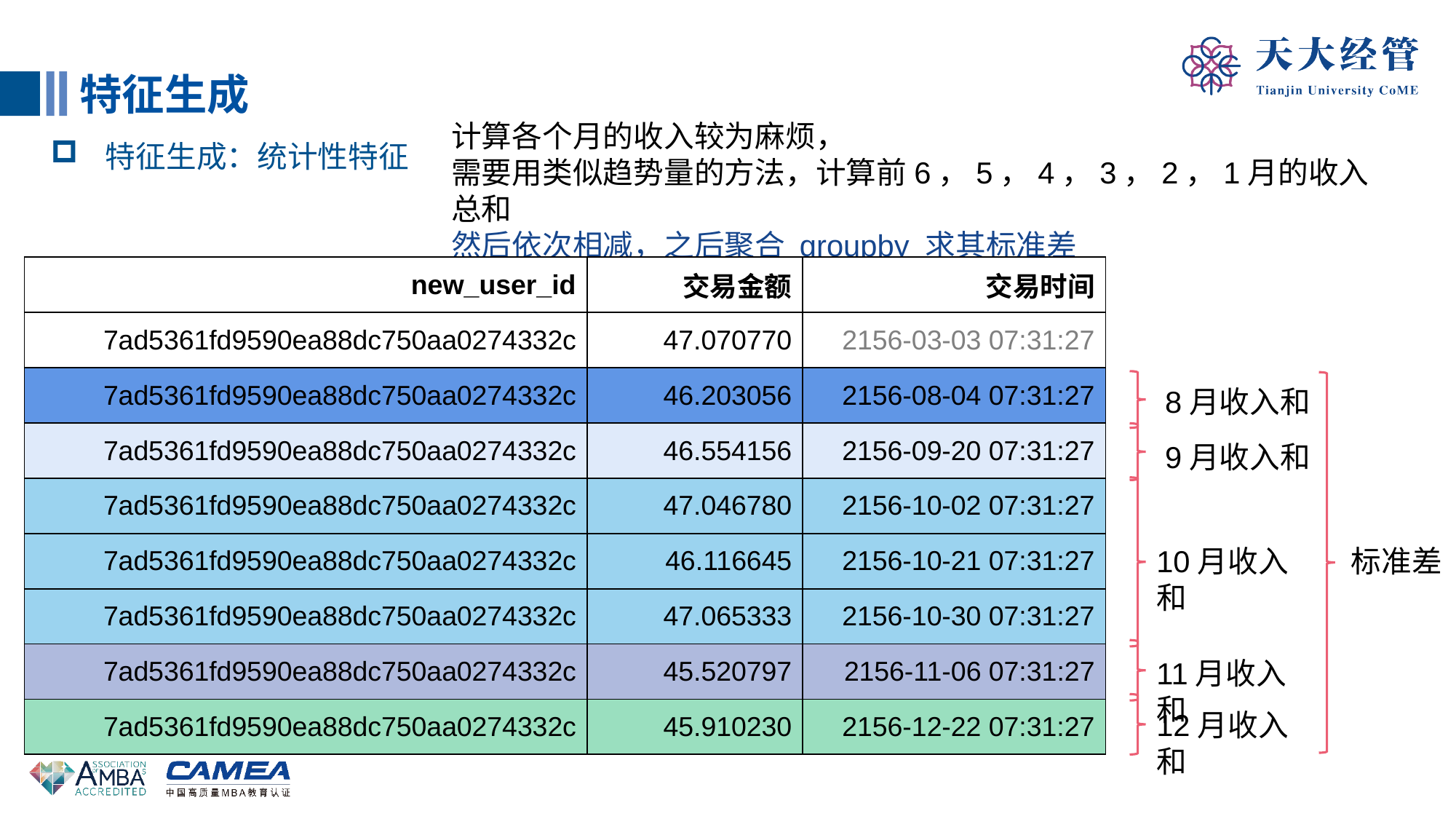

特征生成

计算各个月的收入较为麻烦，
需要用类似趋势量的方法，计算前6，5，4，3，2，1月的收入总和
然后依次相减，之后聚合 groupby 求其标准差
特征生成：统计性特征
| new\_user\_id | 交易金额 | 交易时间 |
| --- | --- | --- |
| 7ad5361fd9590ea88dc750aa0274332c | 47.070770 | 2156-03-03 07:31:27 |
| 7ad5361fd9590ea88dc750aa0274332c | 46.203056 | 2156-08-04 07:31:27 |
| 7ad5361fd9590ea88dc750aa0274332c | 46.554156 | 2156-09-20 07:31:27 |
| 7ad5361fd9590ea88dc750aa0274332c | 47.046780 | 2156-10-02 07:31:27 |
| 7ad5361fd9590ea88dc750aa0274332c | 46.116645 | 2156-10-21 07:31:27 |
| 7ad5361fd9590ea88dc750aa0274332c | 47.065333 | 2156-10-30 07:31:27 |
| 7ad5361fd9590ea88dc750aa0274332c | 45.520797 | 2156-11-06 07:31:27 |
| 7ad5361fd9590ea88dc750aa0274332c | 45.910230 | 2156-12-22 07:31:27 |

 8月收入和

 9月收入和

10月收入和
标准差

11月收入和

12月收入和